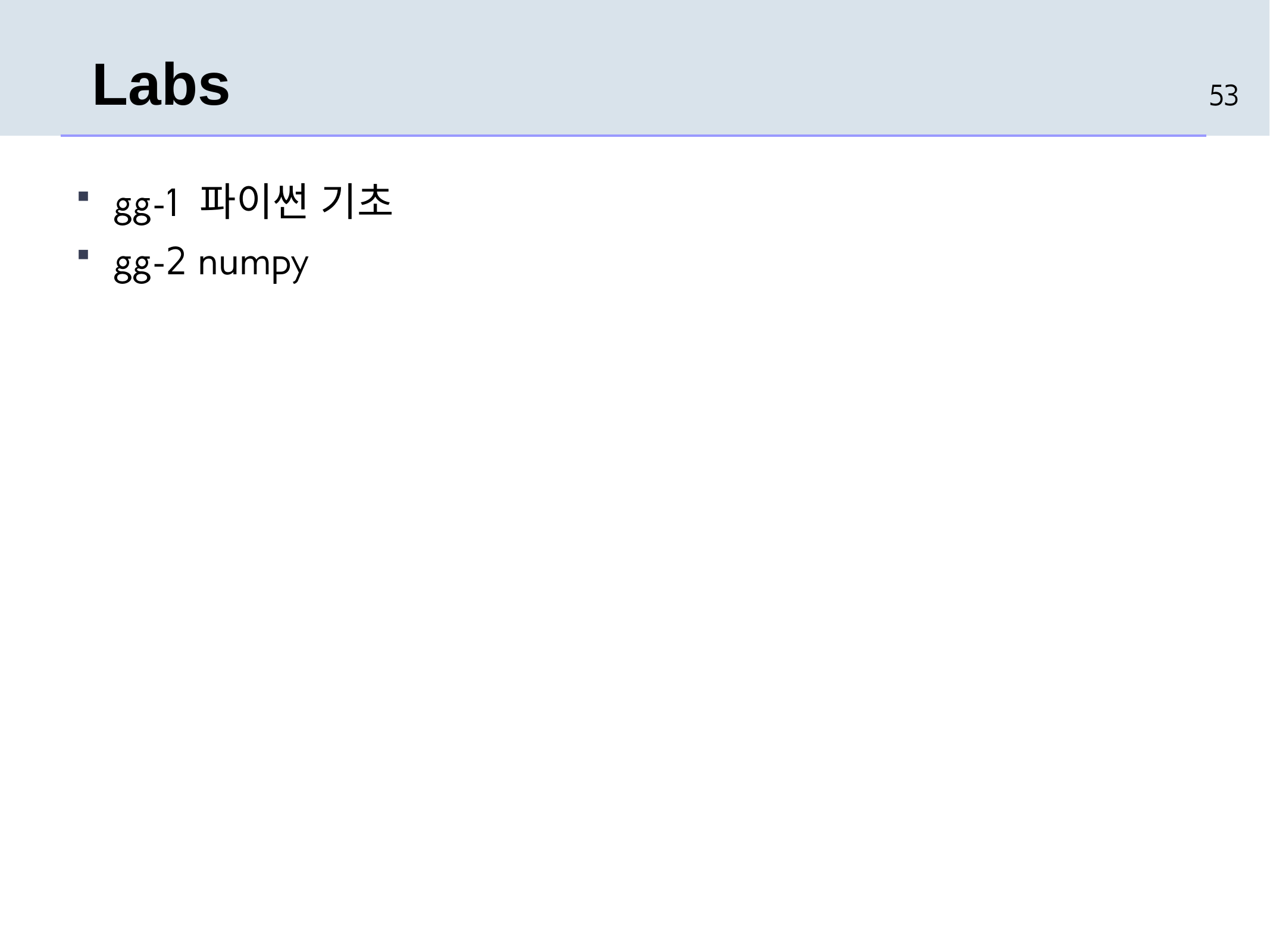

# Labs
53
gg-1 파이썬 기초
gg-2 numpy